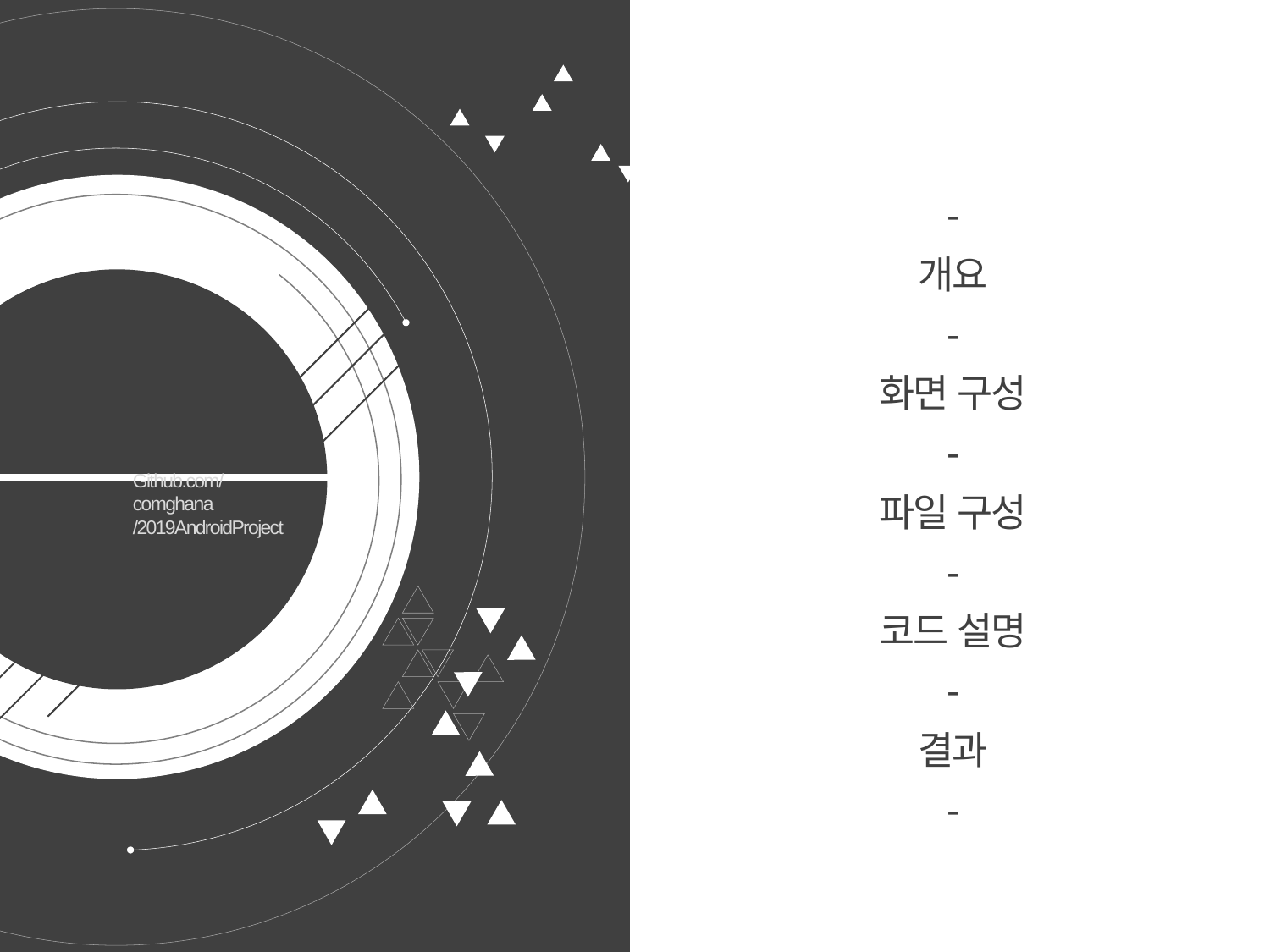

-
개요
-
화면 구성
-
파일 구성
-
코드 설명
-
결과
-
# INDEX
Github.com/comghana
/2019AndroidProject